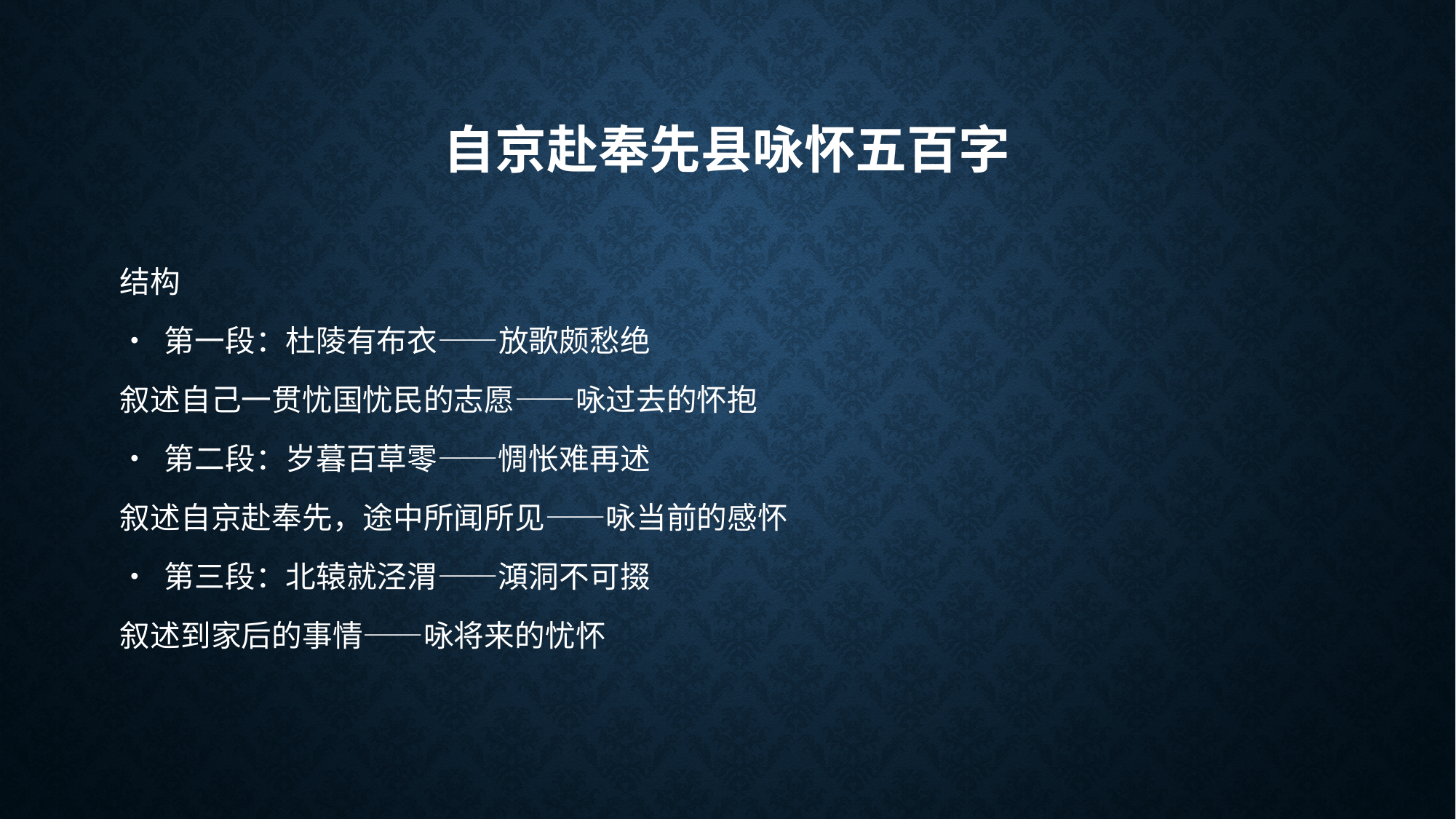

# 自京赴奉先县咏怀五百字
结构
• 第一段：杜陵有布衣——放歌颇愁绝
叙述自己一贯忧国忧民的志愿——咏过去的怀抱
• 第二段：岁暮百草零——惆怅难再述
叙述自京赴奉先，途中所闻所见——咏当前的感怀
• 第三段：北辕就泾渭——澒洞不可掇
叙述到家后的事情——咏将来的忧怀